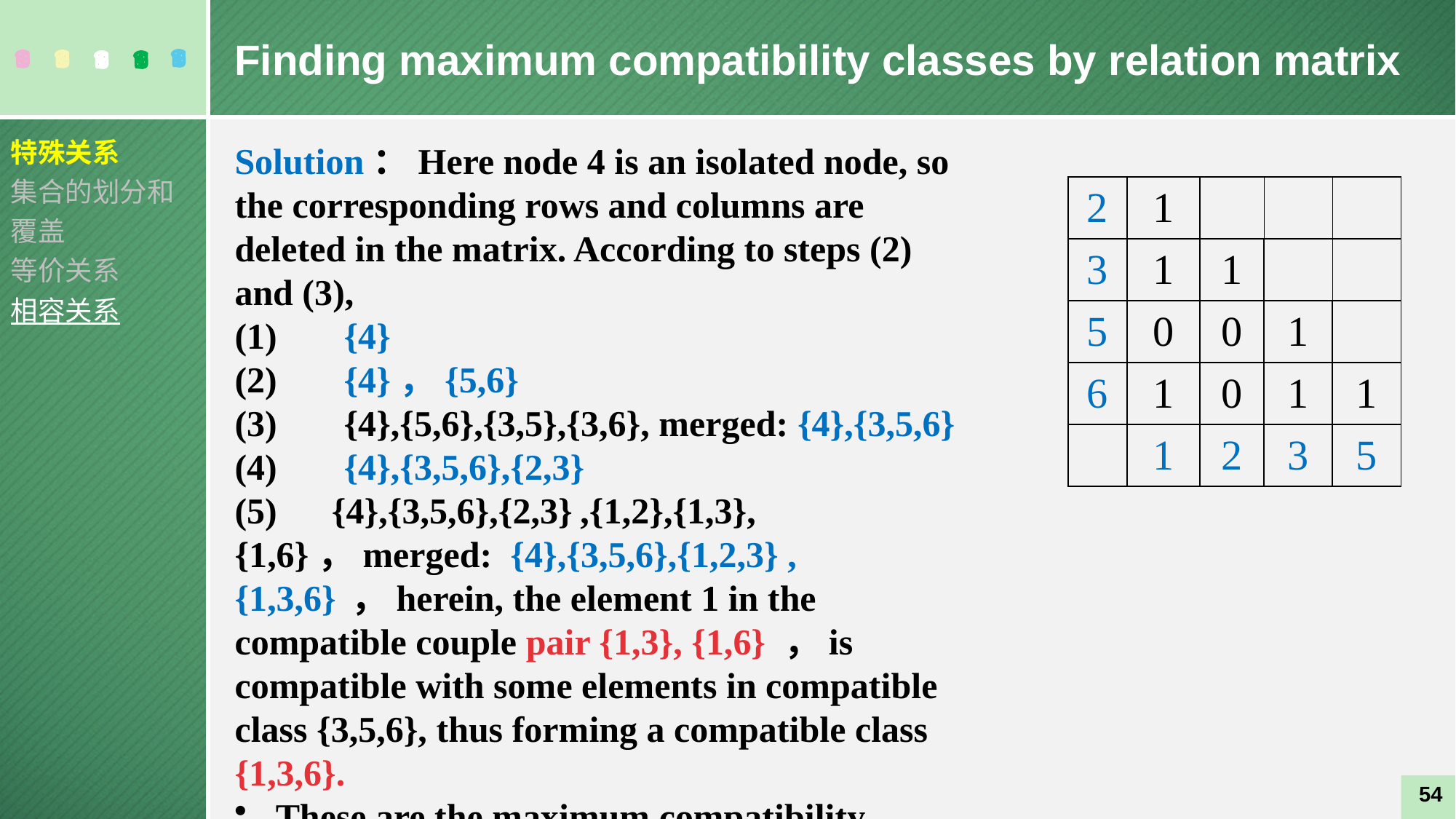

Finding maximum compatibility classes by relation matrix

特殊关系
集合的划分和覆盖
等价关系
相容关系

Solution：Here node 4 is an isolated node, so the corresponding rows and columns are deleted in the matrix. According to steps (2)
and (3),
(1)	{4}
(2)	{4}，{5,6}
(3)	{4},{5,6},{3,5},{3,6}, merged: {4},{3,5,6}
(4)	{4},{3,5,6},{2,3}
(5)      {4},{3,5,6},{2,3} ,{1,2},{1,3},{1,6}，merged:  {4},{3,5,6},{1,2,3} ,{1,3,6} ，herein, the element 1 in the compatible couple pair {1,3}, {1,6} ，is compatible with some elements in compatible class {3,5,6}, thus forming a compatible class {1,3,6}.
These are the maximum compatibility classes.
| 2 | 1 |  |  |  |
| --- | --- | --- | --- | --- |
| 3 | 1 | 1 |  |  |
| 5 | 0 | 0 | 1 |  |
| 6 | 1 | 0 | 1 | 1 |
|  | 1 | 2 | 3 | 5 |
54